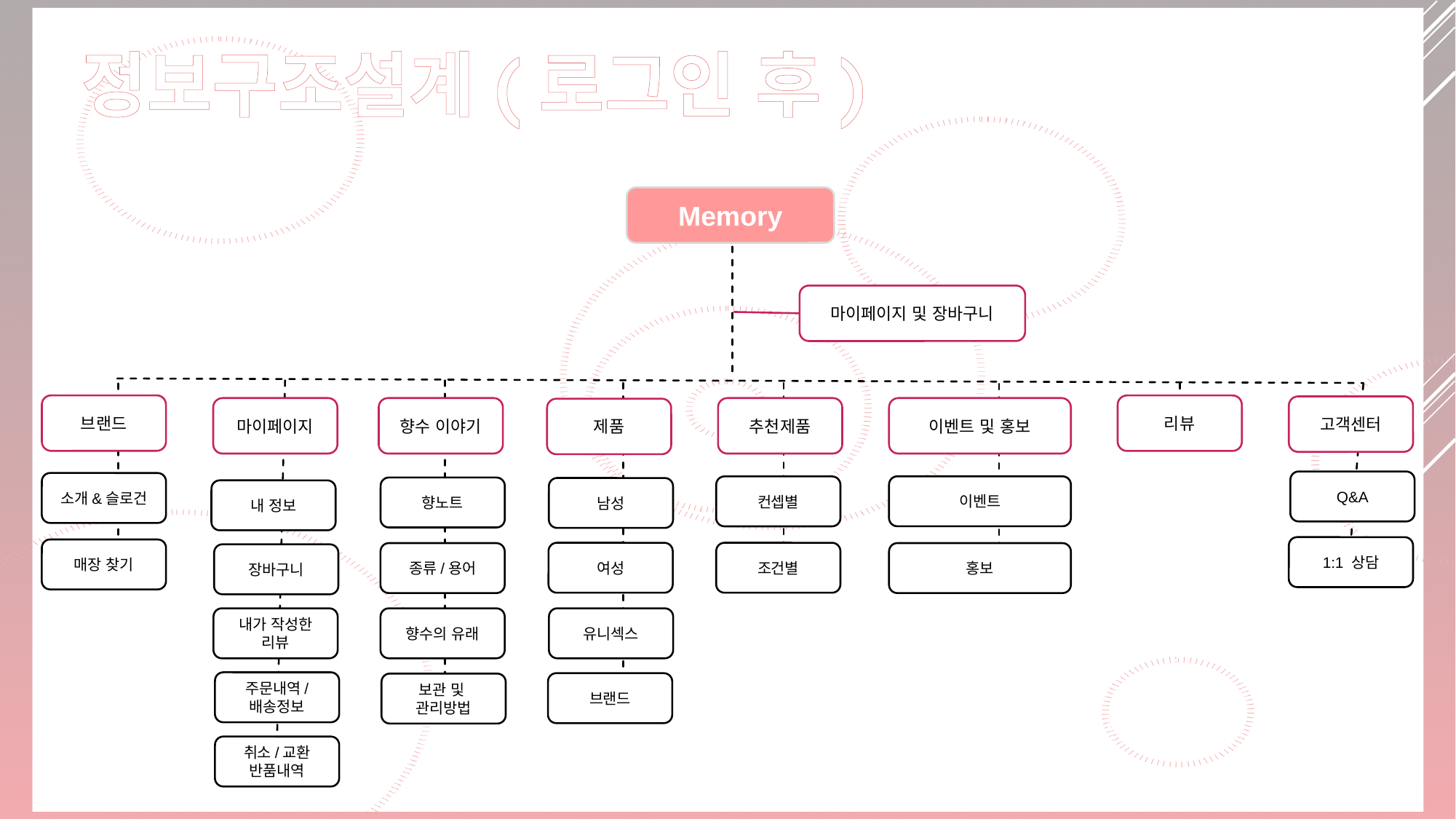

# 정보구조설계(로그인 후)
Memory
마이페이지 및 장바구니
브랜드
리뷰
고객센터
마이페이지
향수 이야기
추천제품
이벤트 및 홍보
제품
Q&A
소개&슬로건
이벤트
컨셉별
향노트
남성
내 정보
1:1 상담
매장 찾기
여성
조건별
종류/용어
홍보
장바구니
내가 작성한 리뷰
향수의 유래
유니섹스
주문내역/
배송정보
브랜드
보관 및
관리방법
취소/교환
반품내역